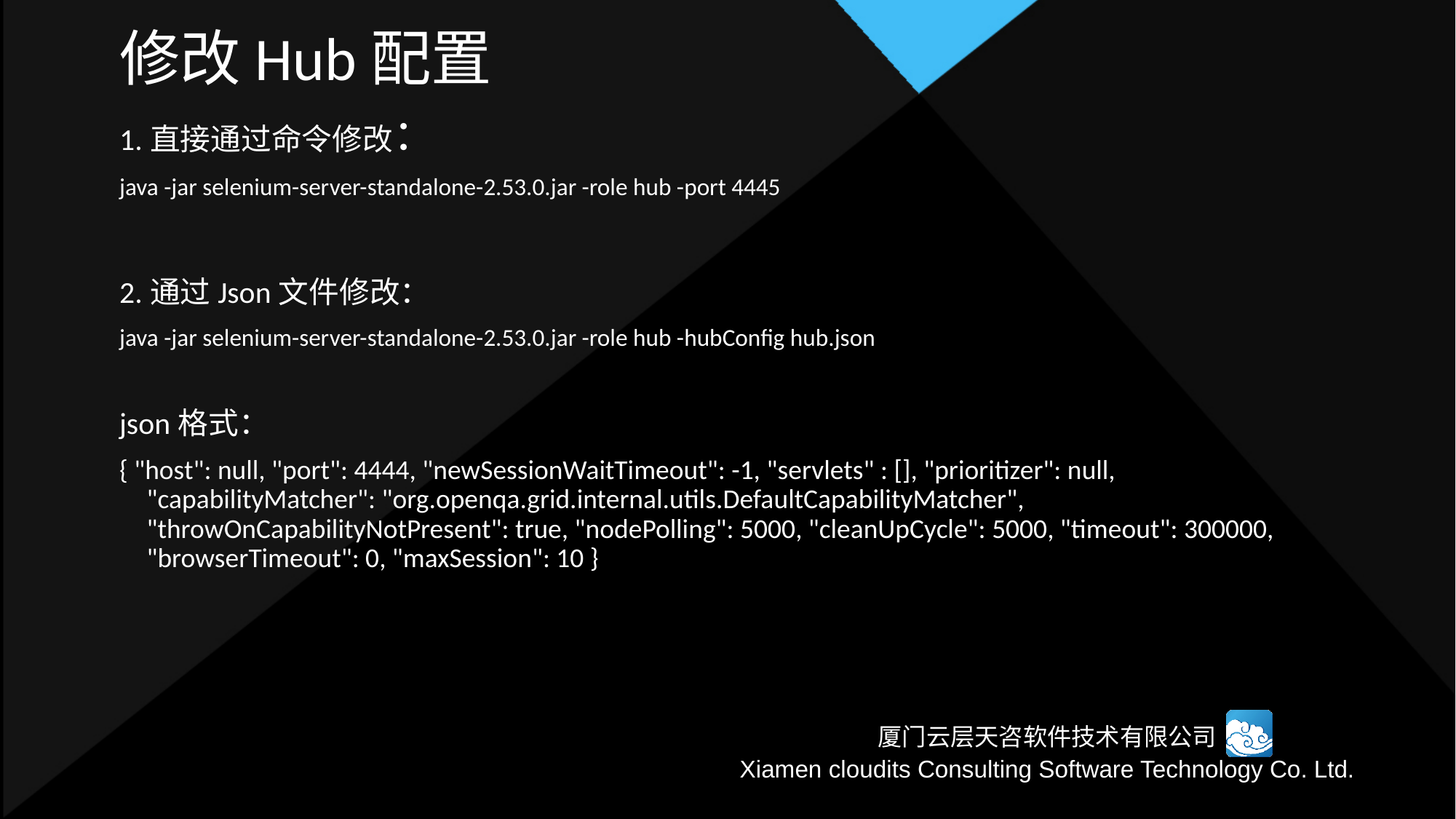

修改Hub配置
1.直接通过命令修改：
java -jar selenium-server-standalone-2.53.0.jar -role hub -port 4445

2.通过Json文件修改：
java -jar selenium-server-standalone-2.53.0.jar -role hub -hubConfig hub.json

json格式：
{ "host": null, "port": 4444, "newSessionWaitTimeout": -1, "servlets" : [], "prioritizer": null, "capabilityMatcher": "org.openqa.grid.internal.utils.DefaultCapabilityMatcher", "throwOnCapabilityNotPresent": true, "nodePolling": 5000, "cleanUpCycle": 5000, "timeout": 300000, "browserTimeout": 0, "maxSession": 10 }